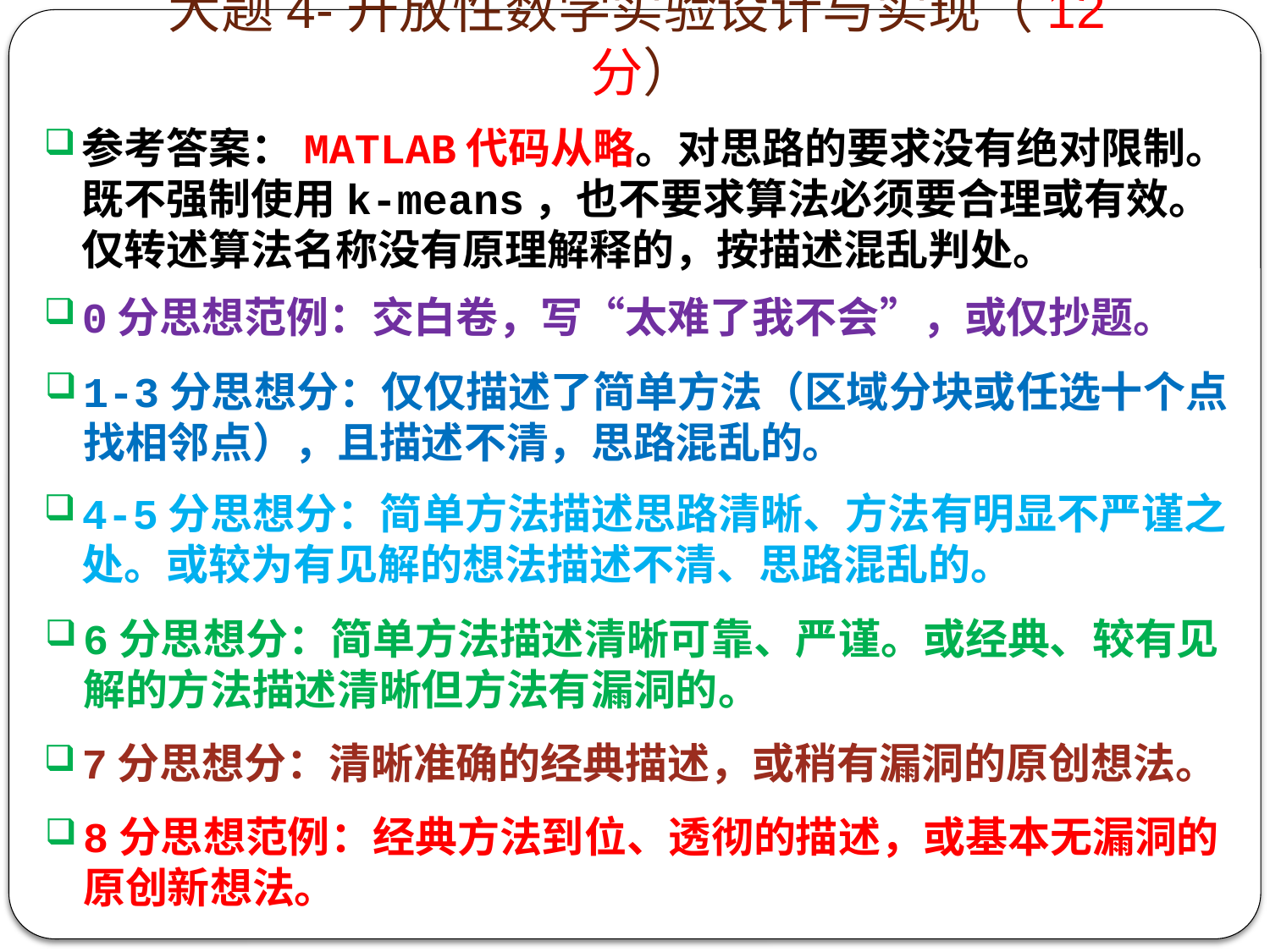

# 大题4-开放性数学实验设计与实现（12分）
参考答案：MATLAB代码从略。对思路的要求没有绝对限制。既不强制使用k-means，也不要求算法必须要合理或有效。仅转述算法名称没有原理解释的，按描述混乱判处。
0分思想范例：交白卷，写“太难了我不会”，或仅抄题。
1-3分思想分：仅仅描述了简单方法（区域分块或任选十个点找相邻点），且描述不清，思路混乱的。
4-5分思想分：简单方法描述思路清晰、方法有明显不严谨之处。或较为有见解的想法描述不清、思路混乱的。
6分思想分：简单方法描述清晰可靠、严谨。或经典、较有见解的方法描述清晰但方法有漏洞的。
7分思想分：清晰准确的经典描述，或稍有漏洞的原创想法。
8分思想范例：经典方法到位、透彻的描述，或基本无漏洞的原创新想法。